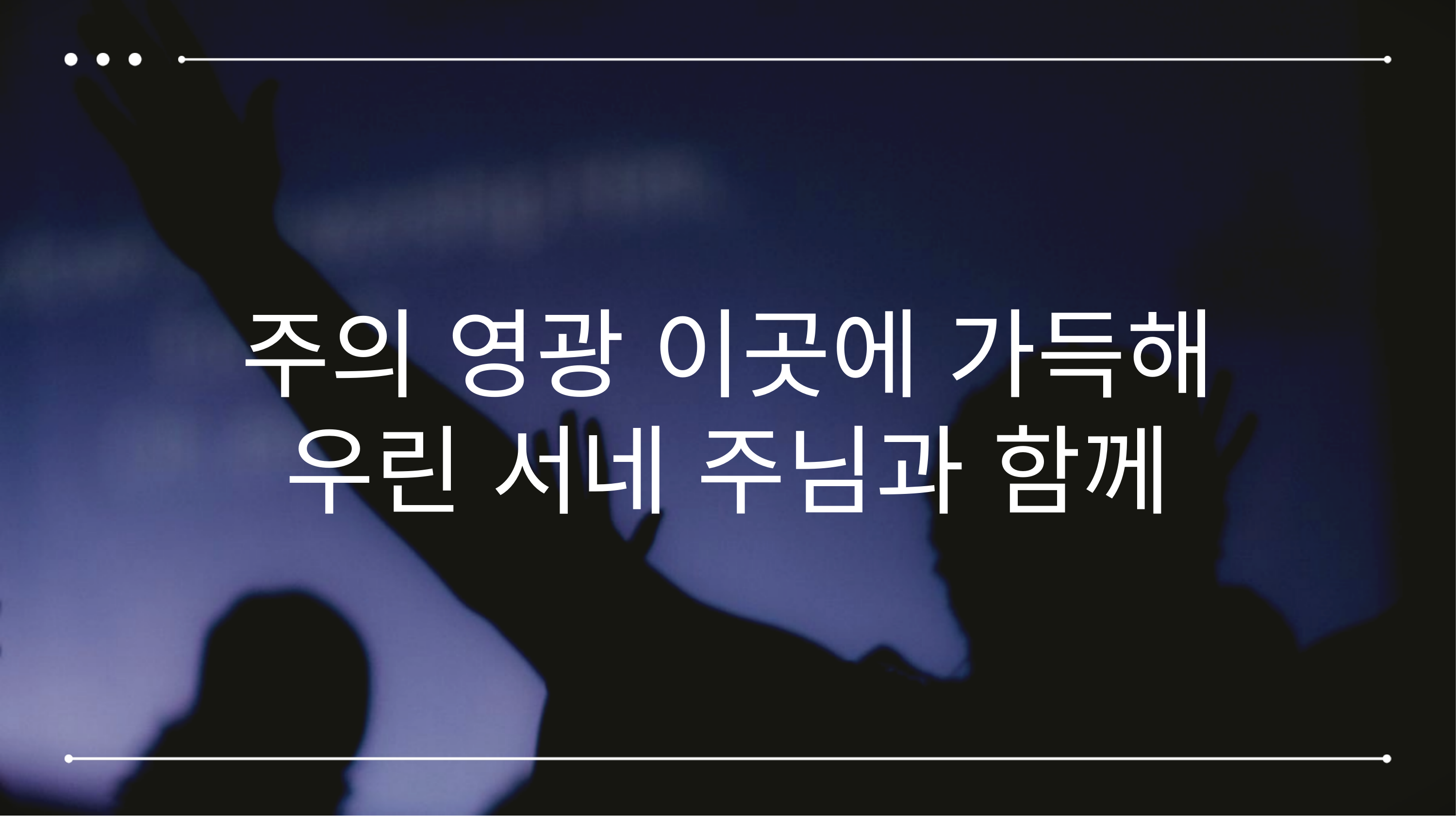

# 주의 영광 이곳에 가득해
우린 서네 주님과 함께